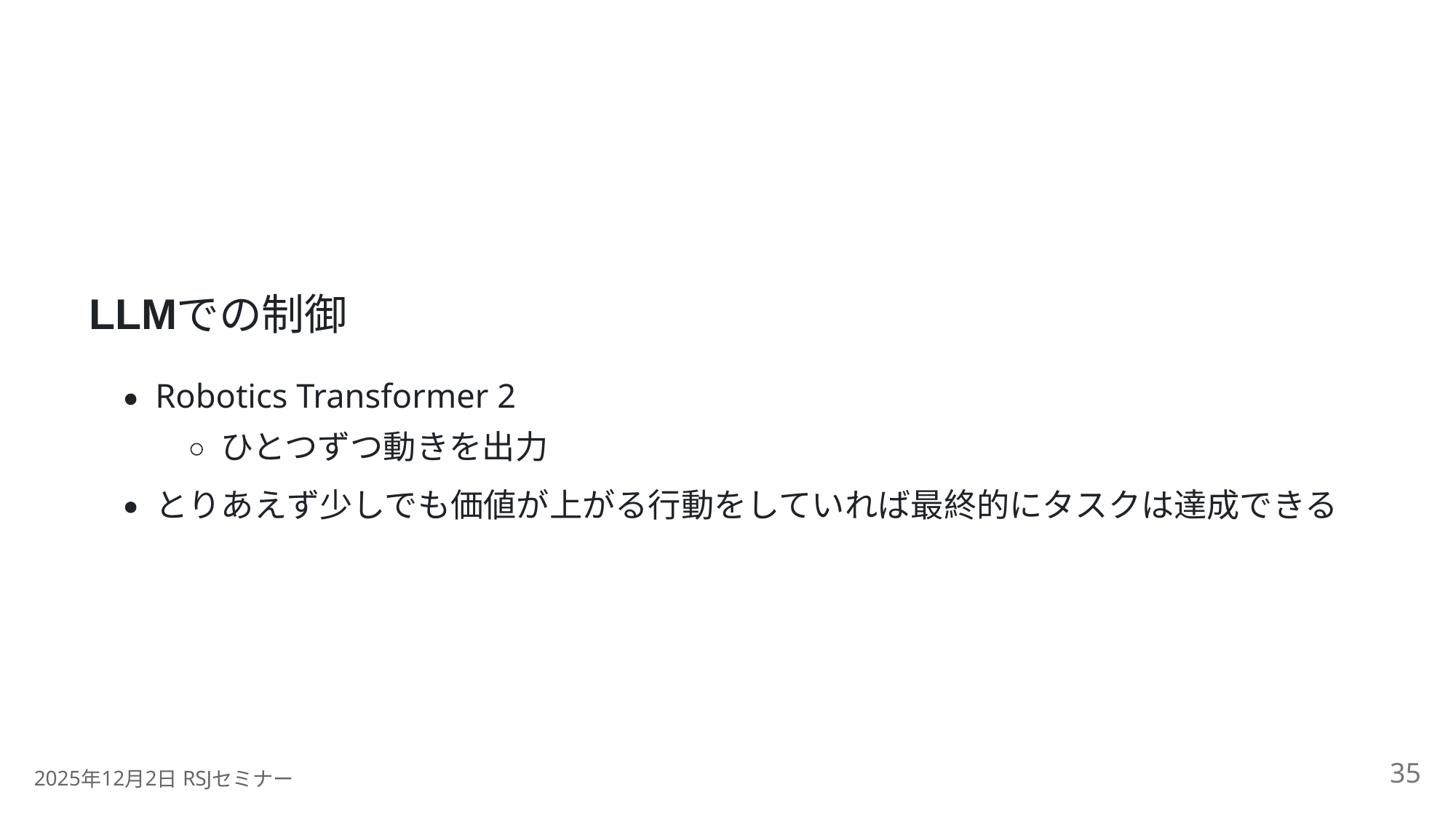

LLM
での制御
Robotics Transformer 2

ひとつずつ動きを出力

とりあえず少しでも価値が上がる行動をしていれば最終的にタスクは達成できる

35
2025
12
2
 RSJ
年
月
日
セミナー